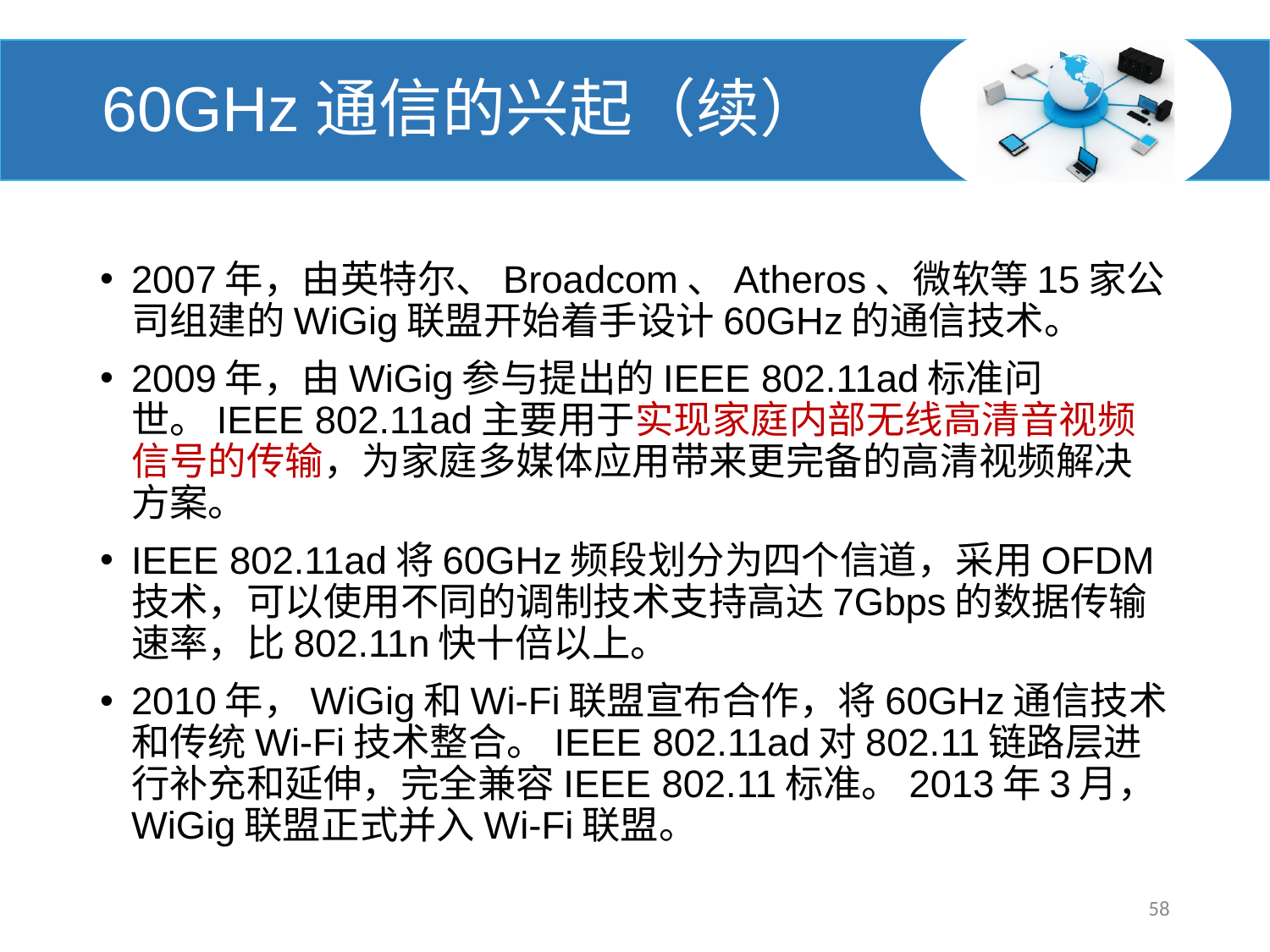

# 60GHz通信的兴起（续）
2007年，由英特尔、Broadcom、Atheros、微软等15家公司组建的WiGig联盟开始着手设计60GHz的通信技术。
2009年，由WiGig参与提出的IEEE 802.11ad标准问世。IEEE 802.11ad主要用于实现家庭内部无线高清音视频信号的传输，为家庭多媒体应用带来更完备的高清视频解决方案。
IEEE 802.11ad将60GHz频段划分为四个信道，采用OFDM技术，可以使用不同的调制技术支持高达7Gbps的数据传输速率，比802.11n快十倍以上。
2010年，WiGig和Wi-Fi联盟宣布合作，将60GHz通信技术和传统Wi-Fi技术整合。IEEE 802.11ad对802.11链路层进行补充和延伸，完全兼容IEEE 802.11标准。2013年3月，WiGig联盟正式并入Wi-Fi联盟。

58